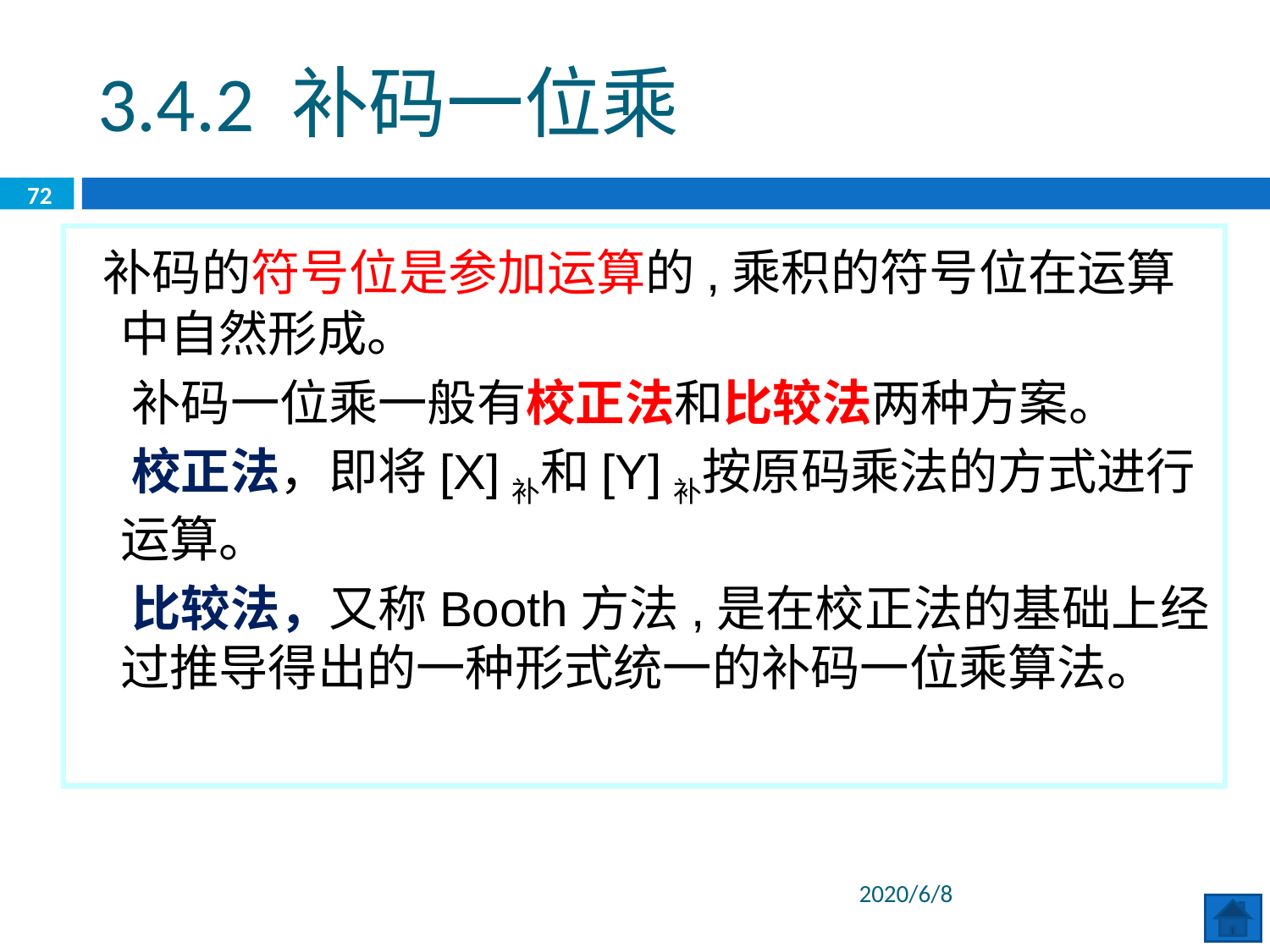

3.4.2 补码一位乘
72
 补码的符号位是参加运算的,乘积的符号位在运算中自然形成。
    补码一位乘一般有校正法和比较法两种方案。
    校正法，即将[X]补和[Y]补按原码乘法的方式进行运算。
    比较法，又称Booth方法,是在校正法的基础上经过推导得出的一种形式统一的补码一位乘算法。

2020/6/8